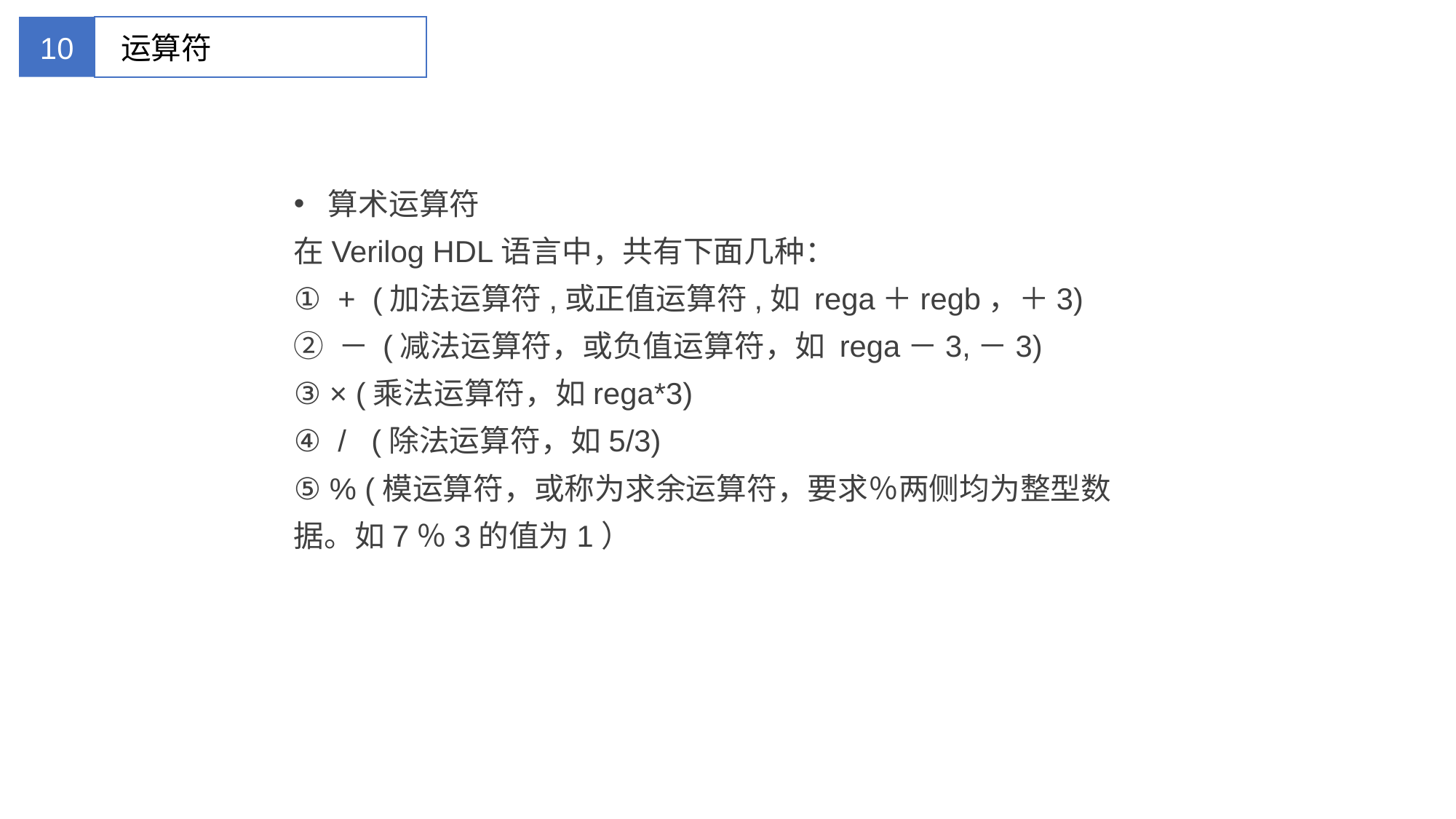

10

运算符
算术运算符
在Verilog HDL语言中，共有下面几种：
①  +  (加法运算符,或正值运算符,如 rega＋regb，＋3)
② － (减法运算符，或负值运算符，如 rega－3,－3)
③ × (乘法运算符，如rega*3)
④  /   (除法运算符，如5/3)
⑤ % (模运算符，或称为求余运算符，要求％两侧均为整型数据。如7％3的值为1）